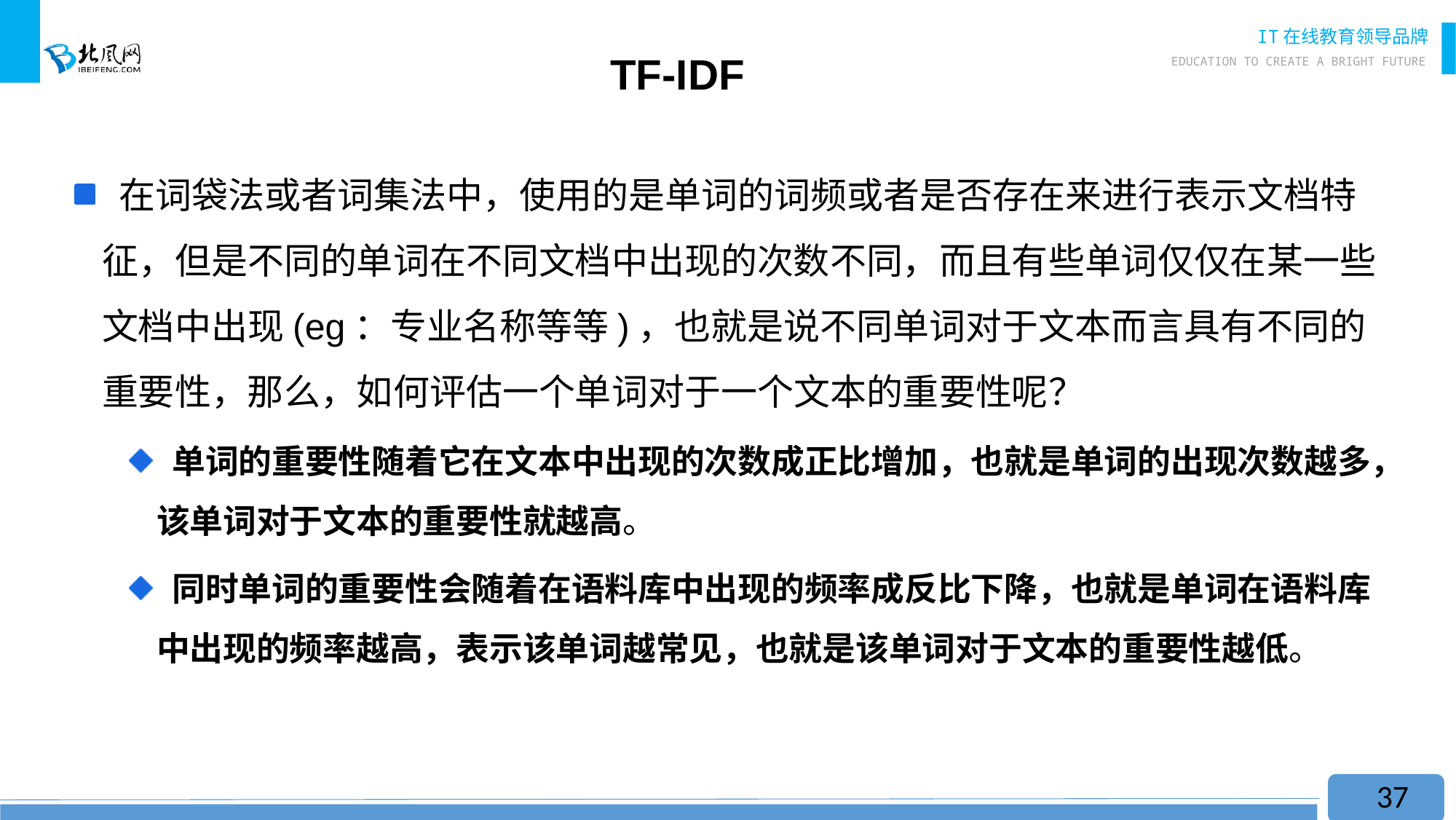

# TF-IDF
 在词袋法或者词集法中，使用的是单词的词频或者是否存在来进行表示文档特征，但是不同的单词在不同文档中出现的次数不同，而且有些单词仅仅在某一些文档中出现(eg：专业名称等等)，也就是说不同单词对于文本而言具有不同的重要性，那么，如何评估一个单词对于一个文本的重要性呢？
 单词的重要性随着它在文本中出现的次数成正比增加，也就是单词的出现次数越多，该单词对于文本的重要性就越高。
 同时单词的重要性会随着在语料库中出现的频率成反比下降，也就是单词在语料库中出现的频率越高，表示该单词越常见，也就是该单词对于文本的重要性越低。